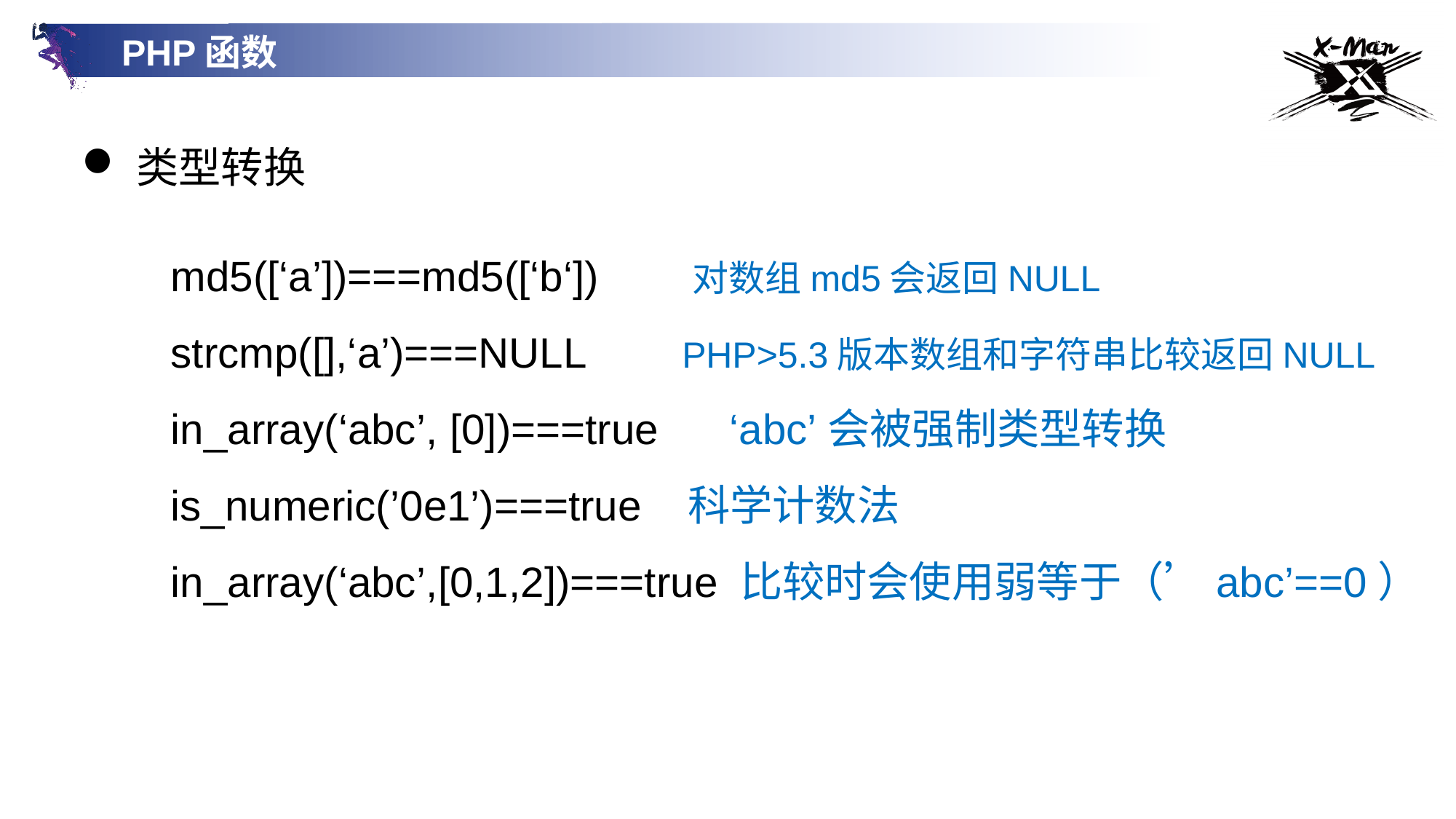

PHP函数
类型转换
md5([‘a’])===md5([‘b‘])       对数组md5会返回NULL
strcmp([],‘a’)===NULL        PHP>5.3版本数组和字符串比较返回NULL
in_array(‘abc’, [0])===true      ‘abc’会被强制类型转换
is_numeric(’0e1’)===true   科学计数法
in_array(‘abc’,[0,1,2])===true 比较时会使用弱等于（’abc’==0）